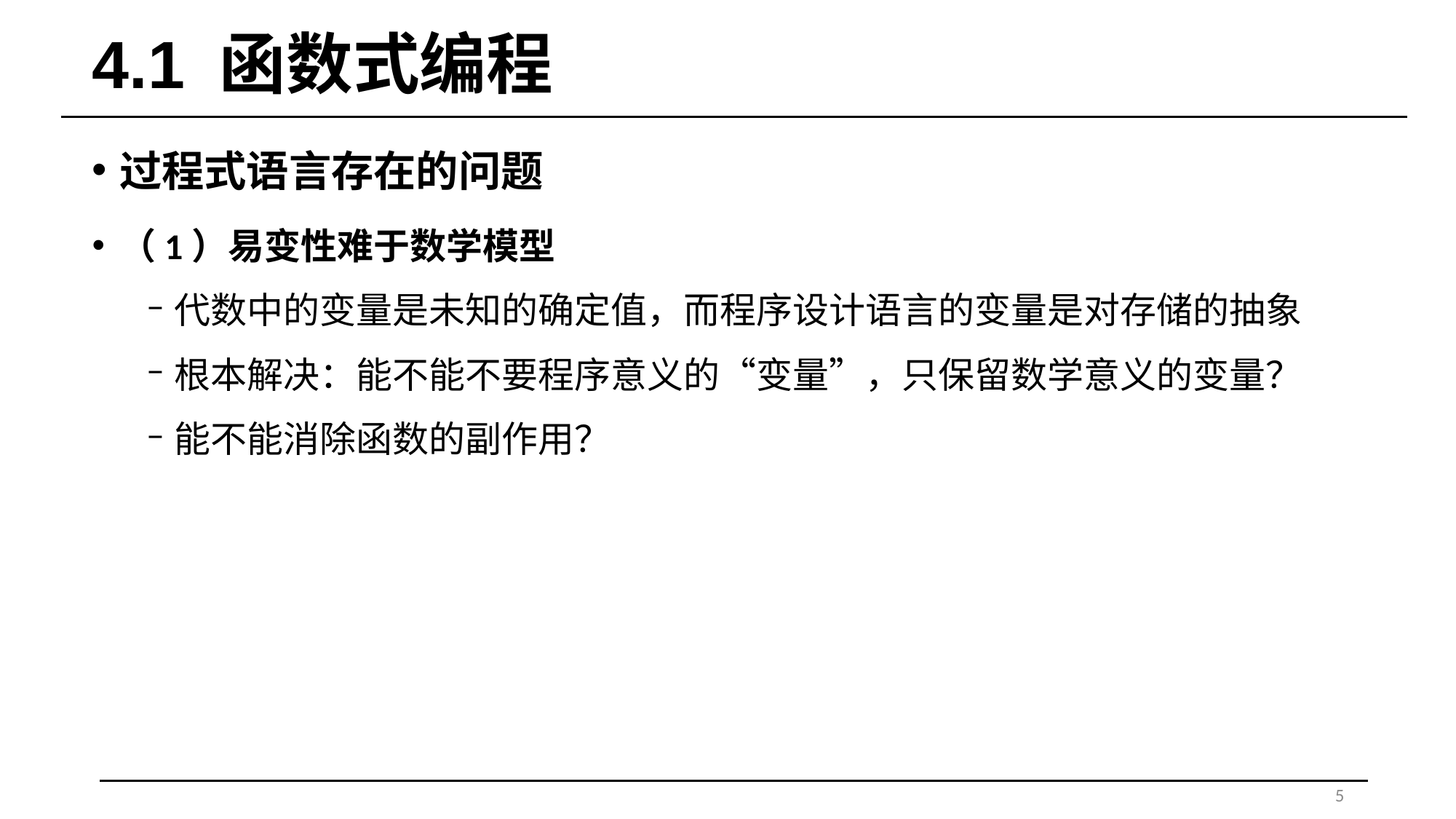

# 4.1 函数式编程
过程式语言存在的问题
（1）易变性难于数学模型
代数中的变量是未知的确定值，而程序设计语言的变量是对存储的抽象
根本解决：能不能不要程序意义的“变量”，只保留数学意义的变量？
能不能消除函数的副作用？
5